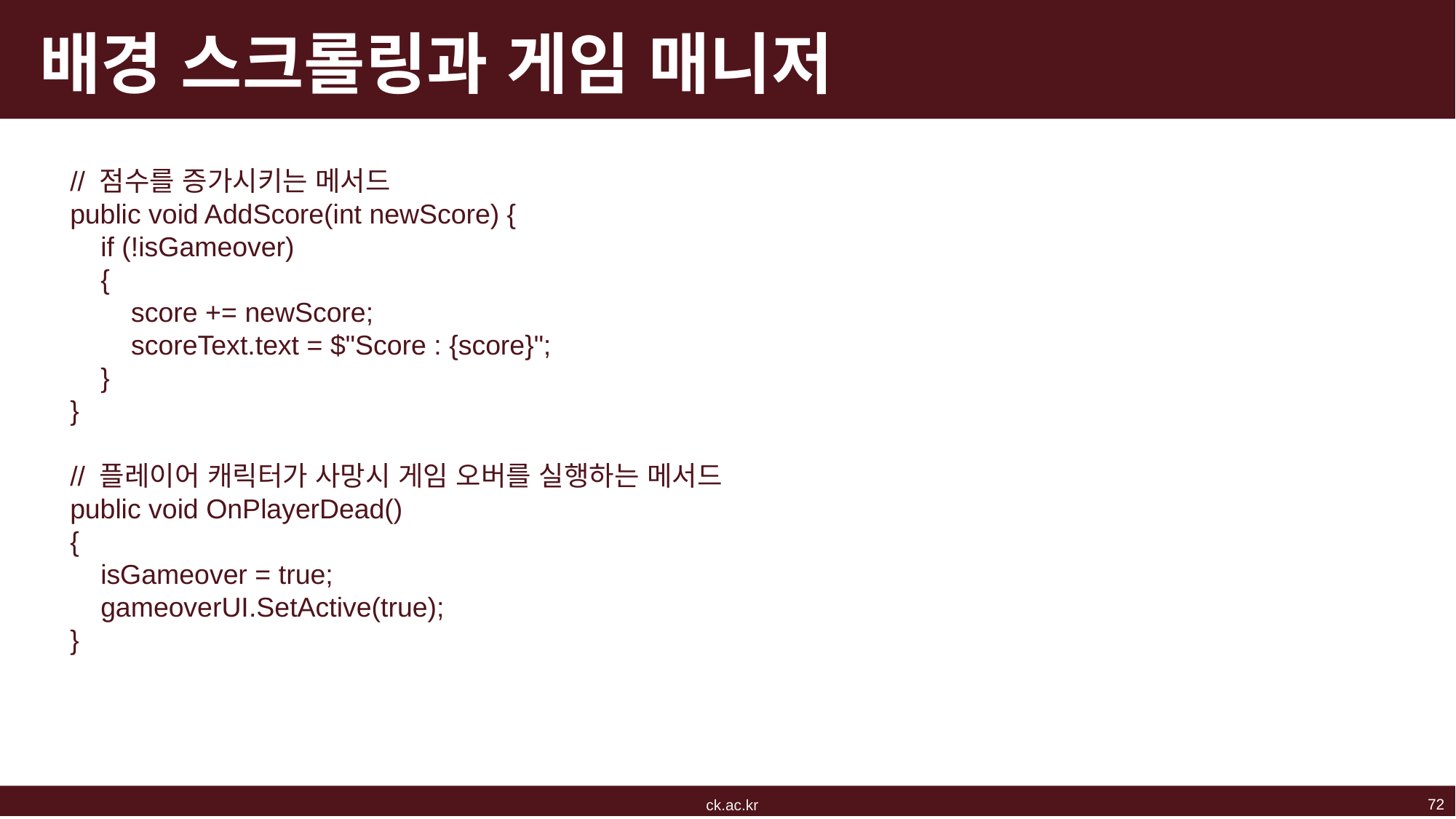

# 배경 스크롤링과 게임 매니저
    // 점수를 증가시키는 메서드
    public void AddScore(int newScore) {
        if (!isGameover)
        {
            score += newScore;
            scoreText.text = $"Score : {score}";
        }
    }

    // 플레이어 캐릭터가 사망시 게임 오버를 실행하는 메서드
    public void OnPlayerDead()
    {
        isGameover = true;
        gameoverUI.SetActive(true);
    }
72
ck.ac.kr